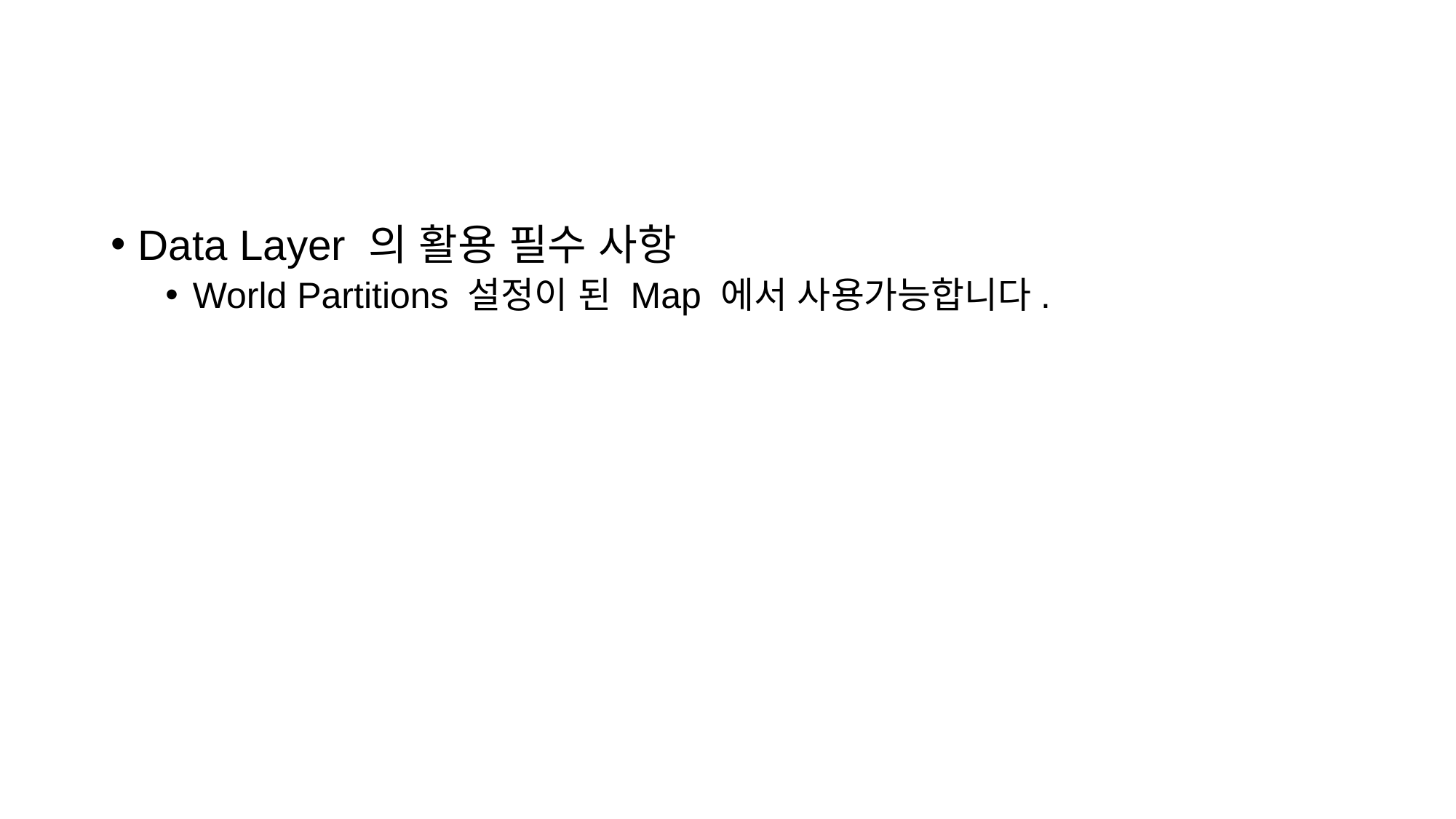

Data Layer 의 활용 필수 사항
World Partitions 설정이 된 Map 에서 사용가능합니다.